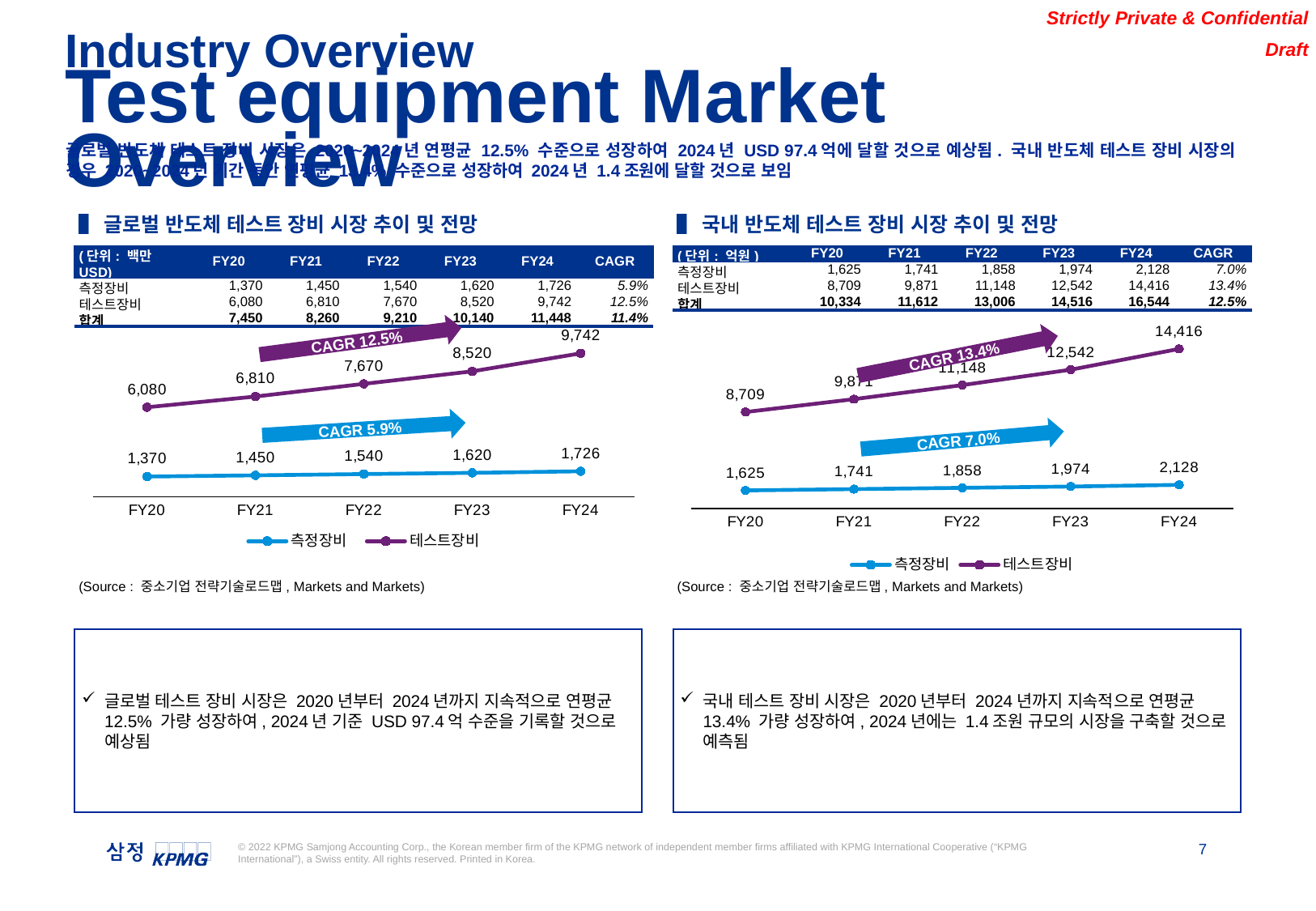

Industry Overview
Test equipment Market Overview
글로벌 반도체 테스트 장비 시장은 2020~2024년 연평균 12.5% 수준으로 성장하여 2024년 USD 97.4억에 달할 것으로 예상됨. 국내 반도체 테스트 장비 시장의 경우 2020~2024년 기간 동안 연평균 13.4% 수준으로 성장하여 2024년 1.4조원에 달할 것으로 보임
▌글로벌 반도체 테스트 장비 시장 추이 및 전망
▌국내 반도체 테스트 장비 시장 추이 및 전망
| (단위: 백만 USD) | FY20 | FY21 | FY22 | FY23 | FY24 | CAGR |
| --- | --- | --- | --- | --- | --- | --- |
| 측정장비 | 1,370 | 1,450 | 1,540 | 1,620 | 1,726 | 5.9% |
| 테스트장비 | 6,080 | 6,810 | 7,670 | 8,520 | 9,742 | 12.5% |
| 합계 | 7,450 | 8,260 | 9,210 | 10,140 | 11,448 | 11.4% |
| (단위: 억원) | FY20 | FY21 | FY22 | FY23 | FY24 | CAGR |
| --- | --- | --- | --- | --- | --- | --- |
| 측정장비 | 1,625 | 1,741 | 1,858 | 1,974 | 2,128 | 7.0% |
| 테스트장비 | 8,709 | 9,871 | 11,148 | 12,542 | 14,416 | 13.4% |
| 합계 | 10,334 | 11,612 | 13,006 | 14,516 | 16,544 | 12.5% |

### Chart

| Category | 측정장비 | 테스트장비 |
|---|---|---|
| FY20 | 1370.0 | 6080.0 |
| FY21 | 1450.0 | 6810.0 |
| FY22 | 1540.0 | 7670.0 |
| FY23 | 1620.0 | 8520.0 |
| FY24 | 1726.0 | 9742.0 |

### Chart

| Category | 측정장비 | 테스트장비 |
|---|---|---|
| FY20 | 1625.0 | 8709.0 |
| FY21 | 1741.0 | 9871.0 |
| FY22 | 1858.0 | 11148.0 |
| FY23 | 1974.0 | 12542.0 |
| FY24 | 2128.0 | 14416.0 |
CAGR 12.5%
CAGR 13.4%
CAGR 5.9%
CAGR 7.0%
(Source : 중소기업 전략기술로드맵, Markets and Markets)
(Source : 중소기업 전략기술로드맵, Markets and Markets)
글로벌 테스트 장비 시장은 2020년부터 2024년까지 지속적으로 연평균 12.5% 가량 성장하여, 2024년 기준 USD 97.4억 수준을 기록할 것으로 예상됨
국내 테스트 장비 시장은 2020년부터 2024년까지 지속적으로 연평균 13.4% 가량 성장하여, 2024년에는 1.4조원 규모의 시장을 구축할 것으로 예측됨